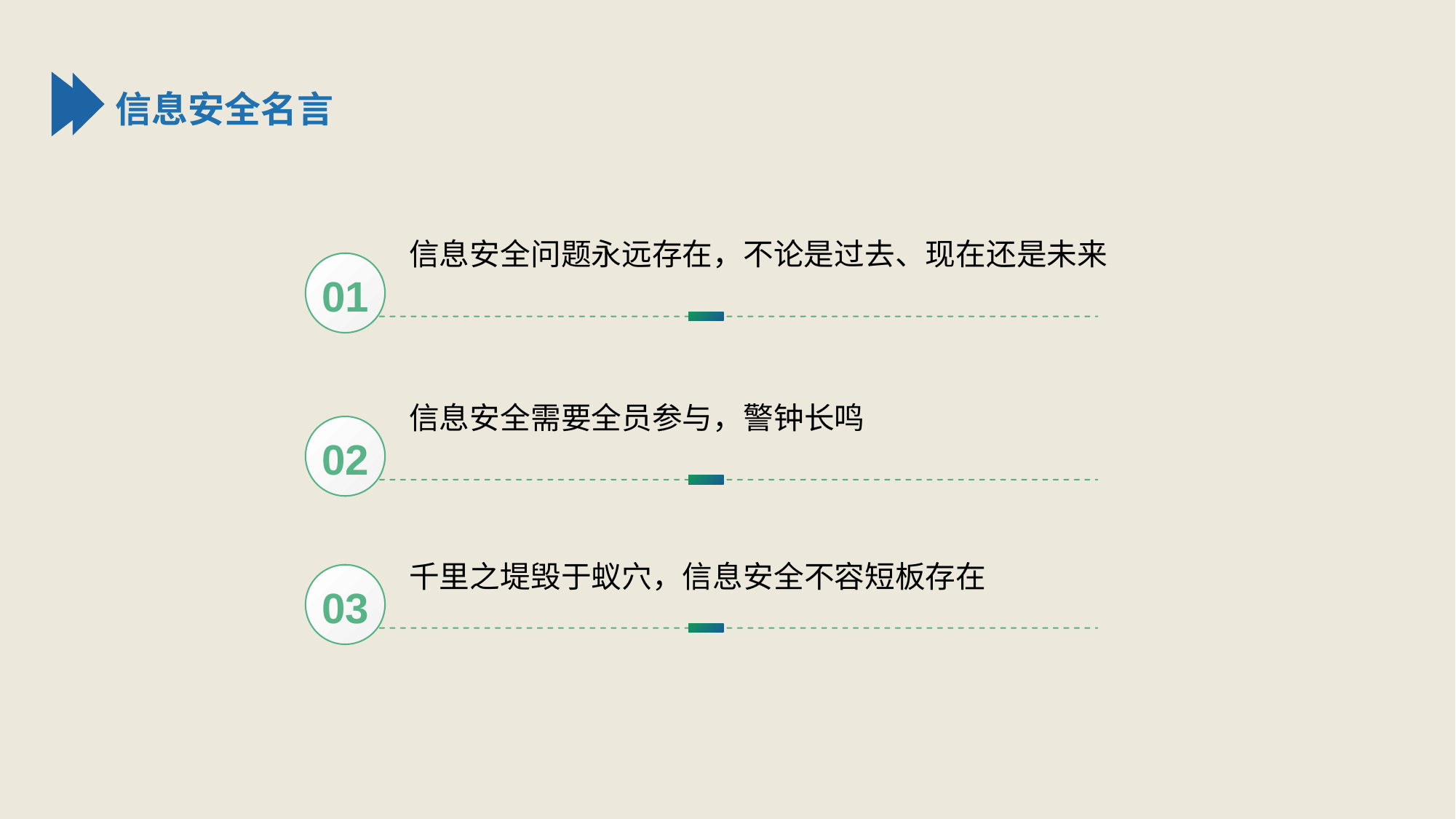

信息安全名言

信息安全问题永远存在，不论是过去、现在还是未来

信息安全需要全员参与，警钟长鸣

千里之堤毁于蚁穴，信息安全不容短板存在

01

02

03